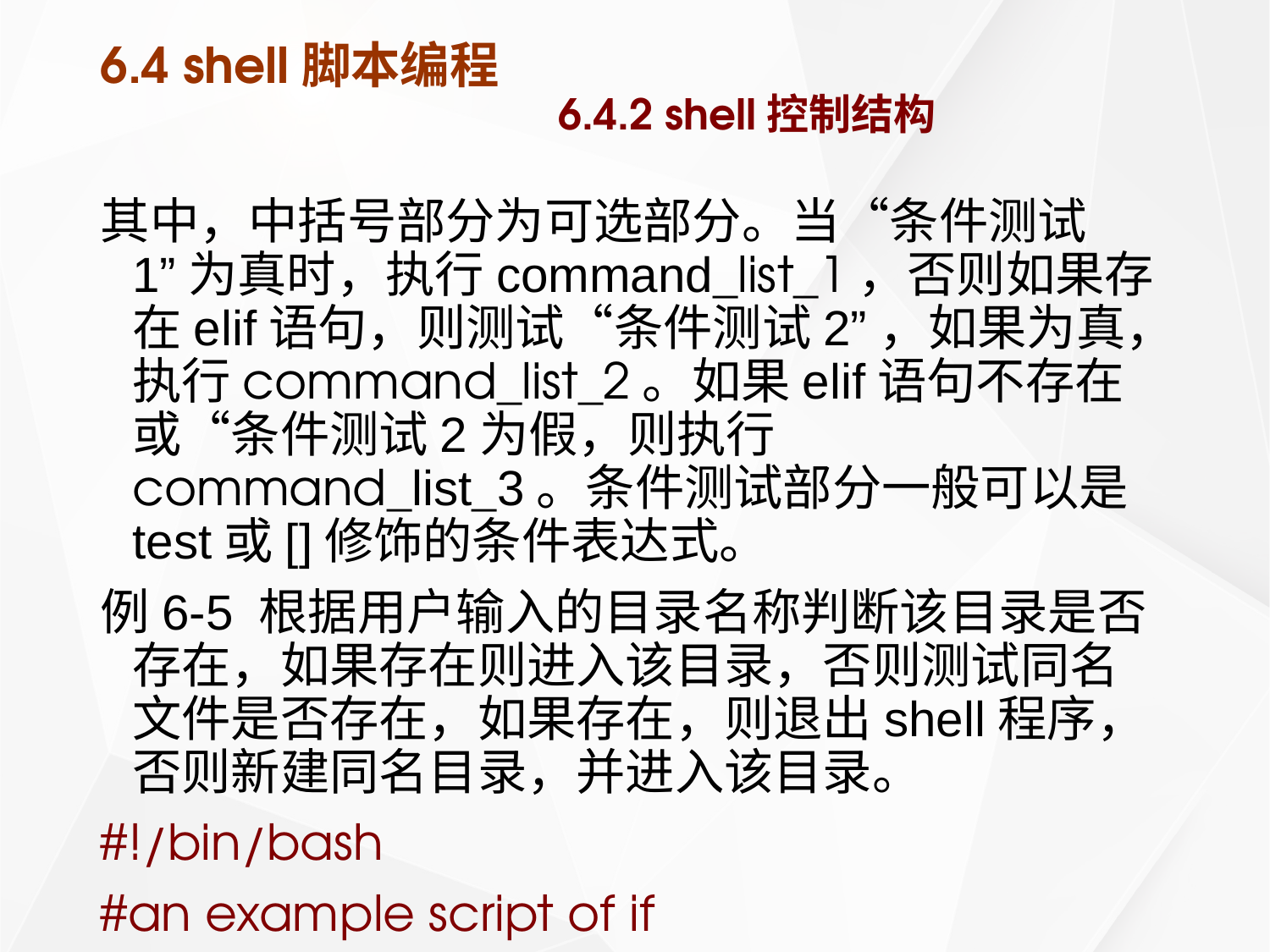

# 6.4 shell脚本编程 6.4.2 shell控制结构
其中，中括号部分为可选部分。当“条件测试1”为真时，执行command_list_1，否则如果存在elif语句，则测试“条件测试2”，如果为真，执行command_list_2。如果elif语句不存在或“条件测试2为假，则执行command_list_3。条件测试部分一般可以是test或[]修饰的条件表达式。
例6-5 根据用户输入的目录名称判断该目录是否存在，如果存在则进入该目录，否则测试同名文件是否存在，如果存在，则退出shell程序，否则新建同名目录，并进入该目录。
#!/bin/bash
#an example script of if
clear
echo "input a directory name, please!"